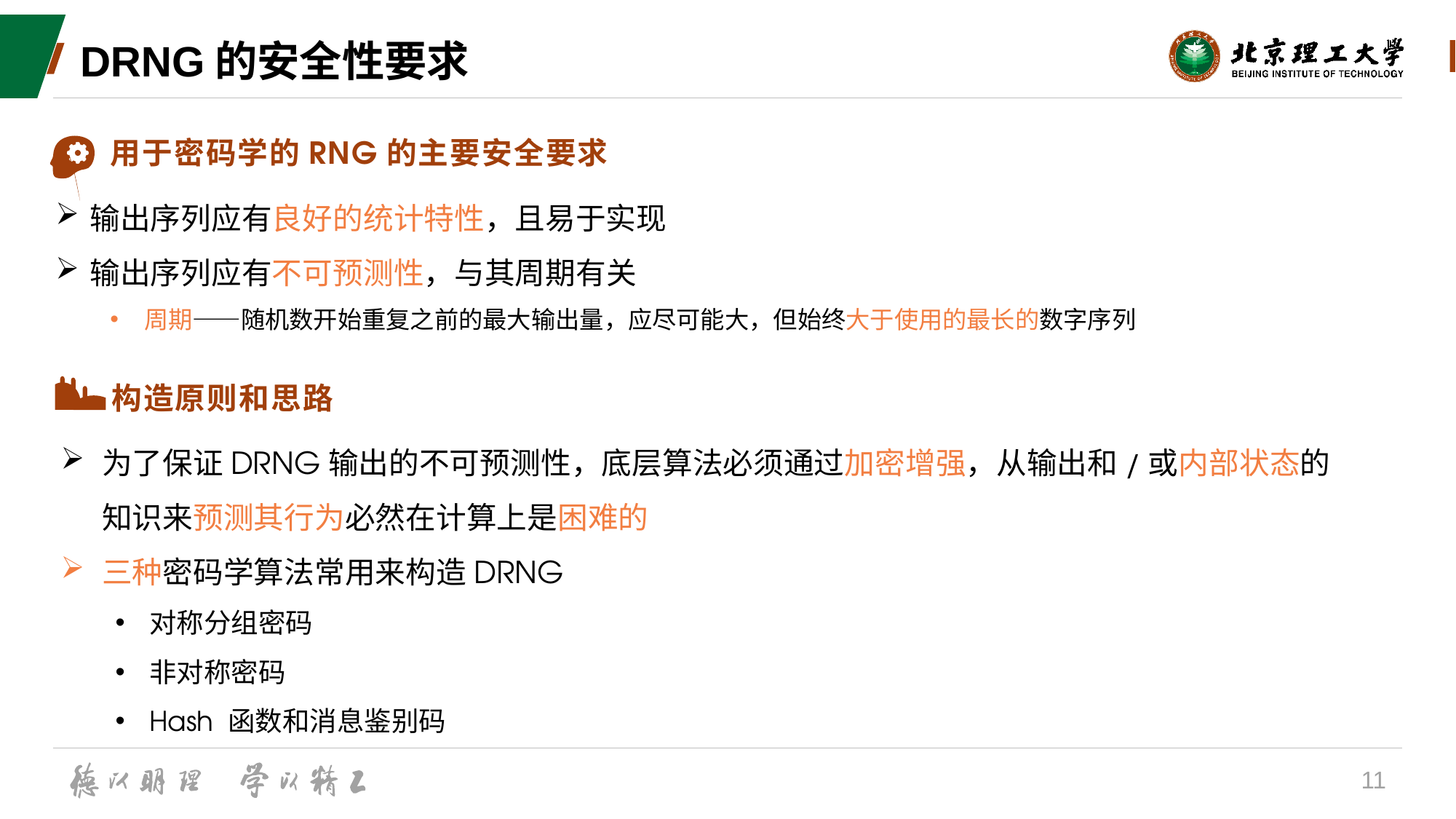

# DRNG的安全性要求
用于密码学的RNG的主要安全要求

输出序列应有良好的统计特性，且易于实现
输出序列应有不可预测性，与其周期有关
周期——随机数开始重复之前的最大输出量，应尽可能大，但始终大于使用的最长的数字序列
构造原则和思路

为了保证DRNG输出的不可预测性，底层算法必须通过加密增强，从输出和/或内部状态的知识来预测其行为必然在计算上是困难的
三种密码学算法常用来构造DRNG
对称分组密码
非对称密码
Hash 函数和消息鉴别码